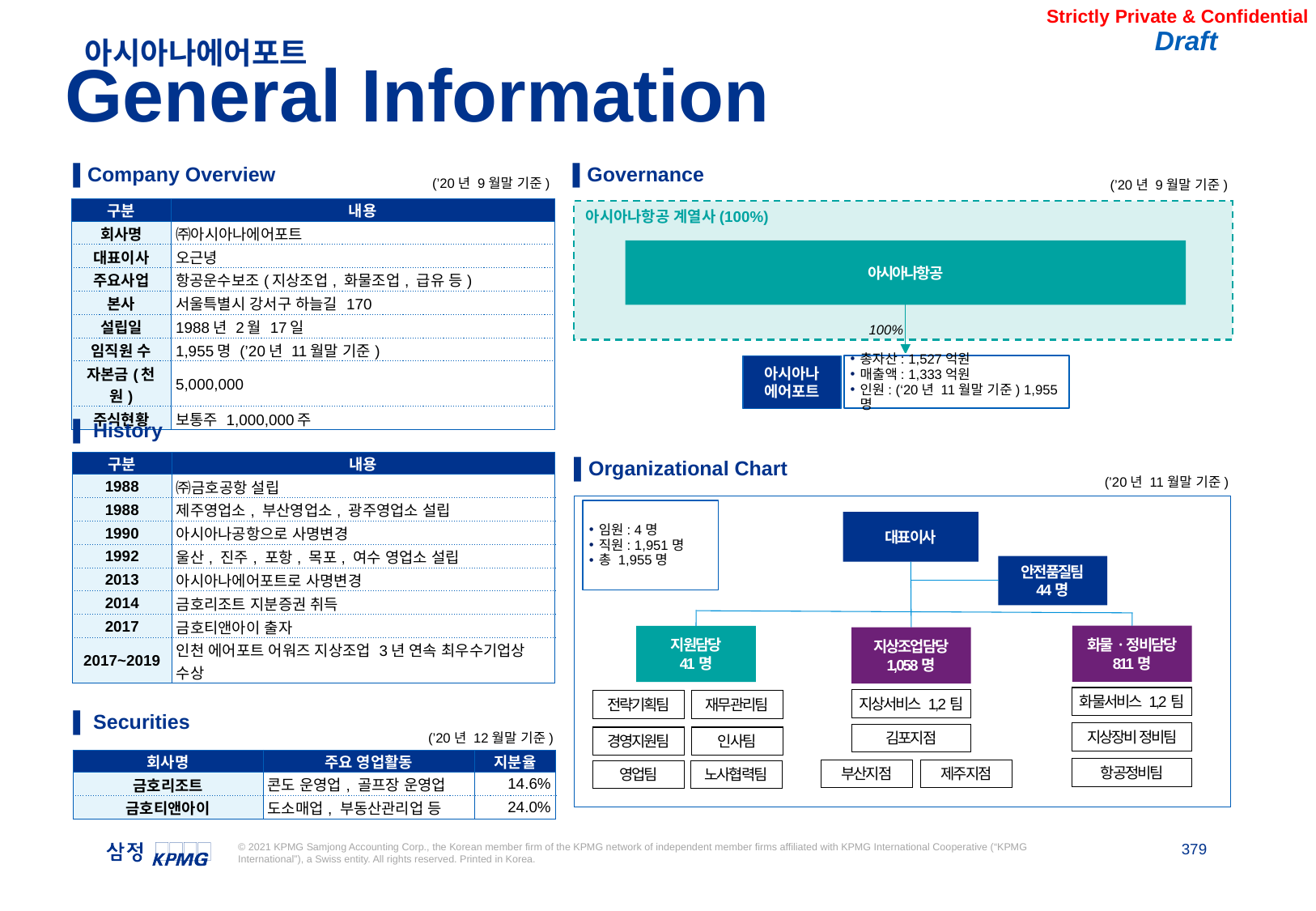

아시아나에어포트
General Information
▌Company Overview
▌Governance
(’20년 9월말 기준)
(’20년 9월말 기준)
| 구분 | 내용 |
| --- | --- |
| 회사명 | ㈜아시아나에어포트 |
| 대표이사 | 오근녕 |
| 주요사업 | 항공운수보조(지상조업, 화물조업, 급유 등) |
| 본사 | 서울특별시 강서구 하늘길 170 |
| 설립일 | 1988년 2월 17일 |
| 임직원 수 | 1,955명 (’20년 11월말 기준) |
| 자본금(천원) | 5,000,000 |
| 주식현황 | 보통주 1,000,000주 |
아시아나항공 계열사(100%)
아시아나항공
100%

아시아나
에어포트

총자산: 1,527억원
매출액: 1,333억원
인원: (‘20년 11월말 기준) 1,955명

▌ History

▌Organizational Chart
| 구분 | 내용 |
| --- | --- |
| 1988 | ㈜금호공항 설립 |
| 1988 | 제주영업소, 부산영업소, 광주영업소 설립 |
| 1990 | 아시아나공항으로 사명변경 |
| 1992 | 울산, 진주, 포항, 목포, 여수 영업소 설립 |
| 2013 | 아시아나에어포트로 사명변경 |
| 2014 | 금호리조트 지분증권 취득 |
| 2017 | 금호티앤아이 출자 |
| 2017~2019 | 인천 에어포트 어워즈 지상조업 3년 연속 최우수기업상 수상 |
(’20년 11월말 기준)

임원: 4명
직원: 1,951명
총 1,955명
대표이사
안전품질팀
44명
화물 ㆍ정비담당
811명
지원담당
41명
지상조업담당
1,058명
화물서비스 1,2팀
지상서비스 1,2팀
전략기획팀
재무관리팀
▌ Securities
(’20년 12월말 기준)
지상장비 정비팀
김포지점
경영지원팀
인사팀
| 회사명 | 주요 영업활동 | 지분율 |
| --- | --- | --- |
| 금호리조트 | 콘도 운영업, 골프장 운영업 | 14.6% |
| 금호티앤아이 | 도소매업, 부동산관리업 등 | 24.0% |
항공정비팀
부산지점
제주지점
영업팀
노사협력팀